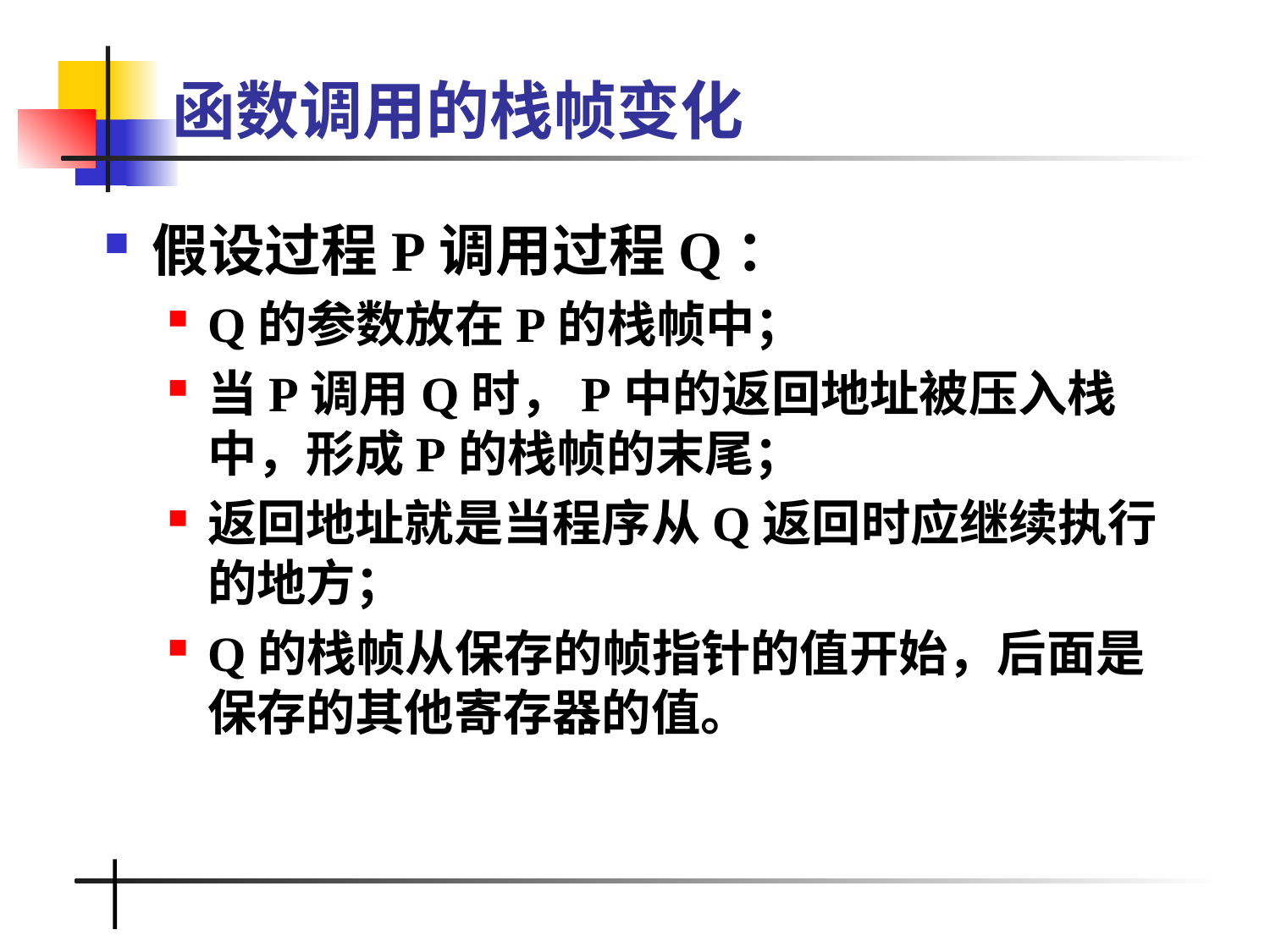

# 函数调用的栈帧变化
假设过程P调用过程Q：
Q的参数放在P的栈帧中；
当P调用Q时，P中的返回地址被压入栈中，形成P的栈帧的末尾；
返回地址就是当程序从Q返回时应继续执行的地方；
Q的栈帧从保存的帧指针的值开始，后面是保存的其他寄存器的值。